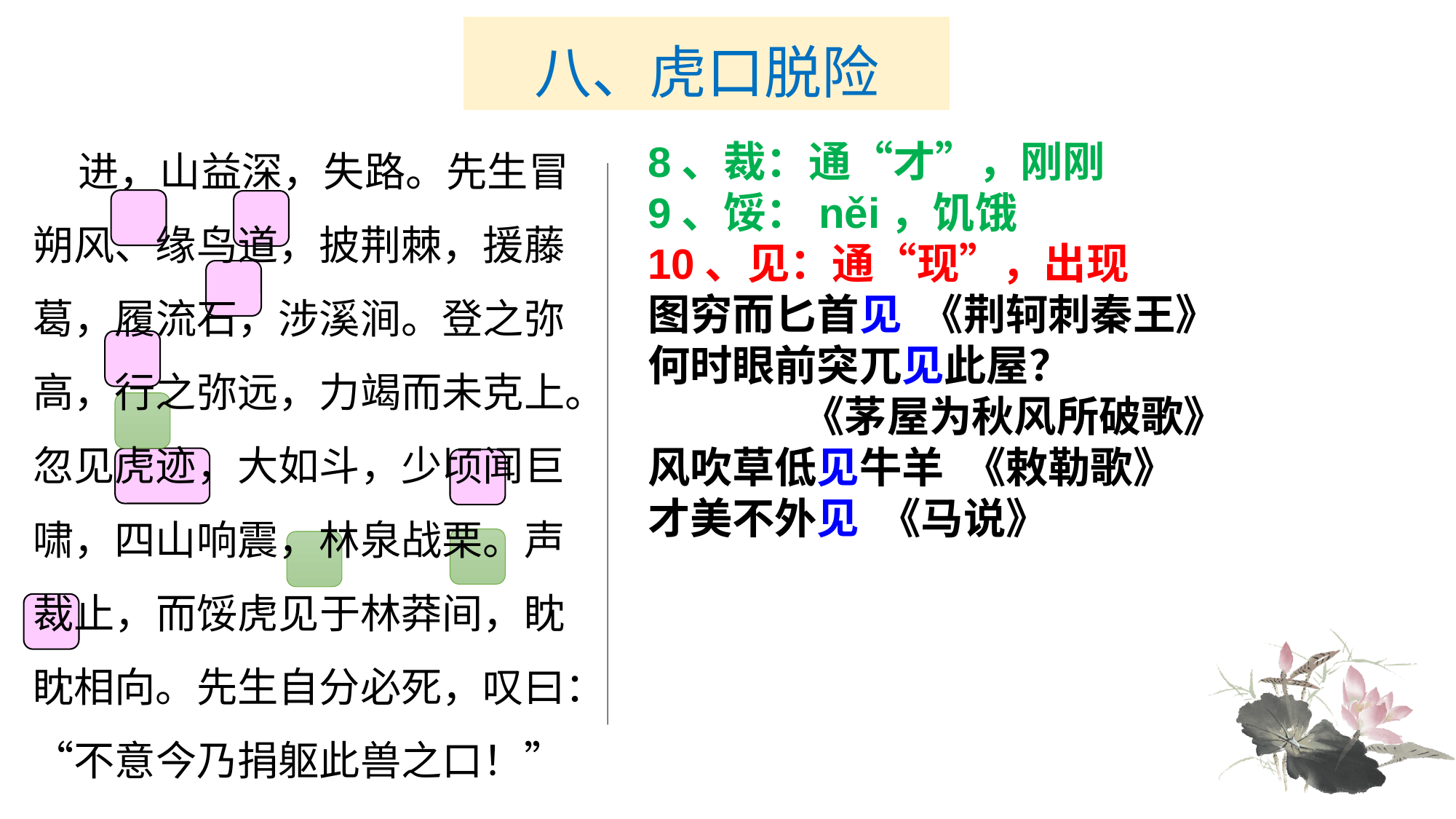

# 八、虎口脱险
    进，山益深，失路。先生冒朔风、缘鸟道，披荆棘，援藤葛，履流石，涉溪涧。登之弥高，行之弥远，力竭而未克上。忽见虎迹，大如斗，少顷闻巨啸，四山响震，林泉战栗。声裁止，而馁虎见于林莽间，眈眈相向。先生自分必死，叹曰：“不意今乃捐躯此兽之口！”
8、裁：通“才”，刚刚
9、馁：něi，饥饿
10、见：通“现”，出现
图穷而匕首见  《荆轲刺秦王》
何时眼前突兀见此屋？
               《茅屋为秋风所破歌》
风吹草低见牛羊  《敕勒歌》
才美不外见  《马说》